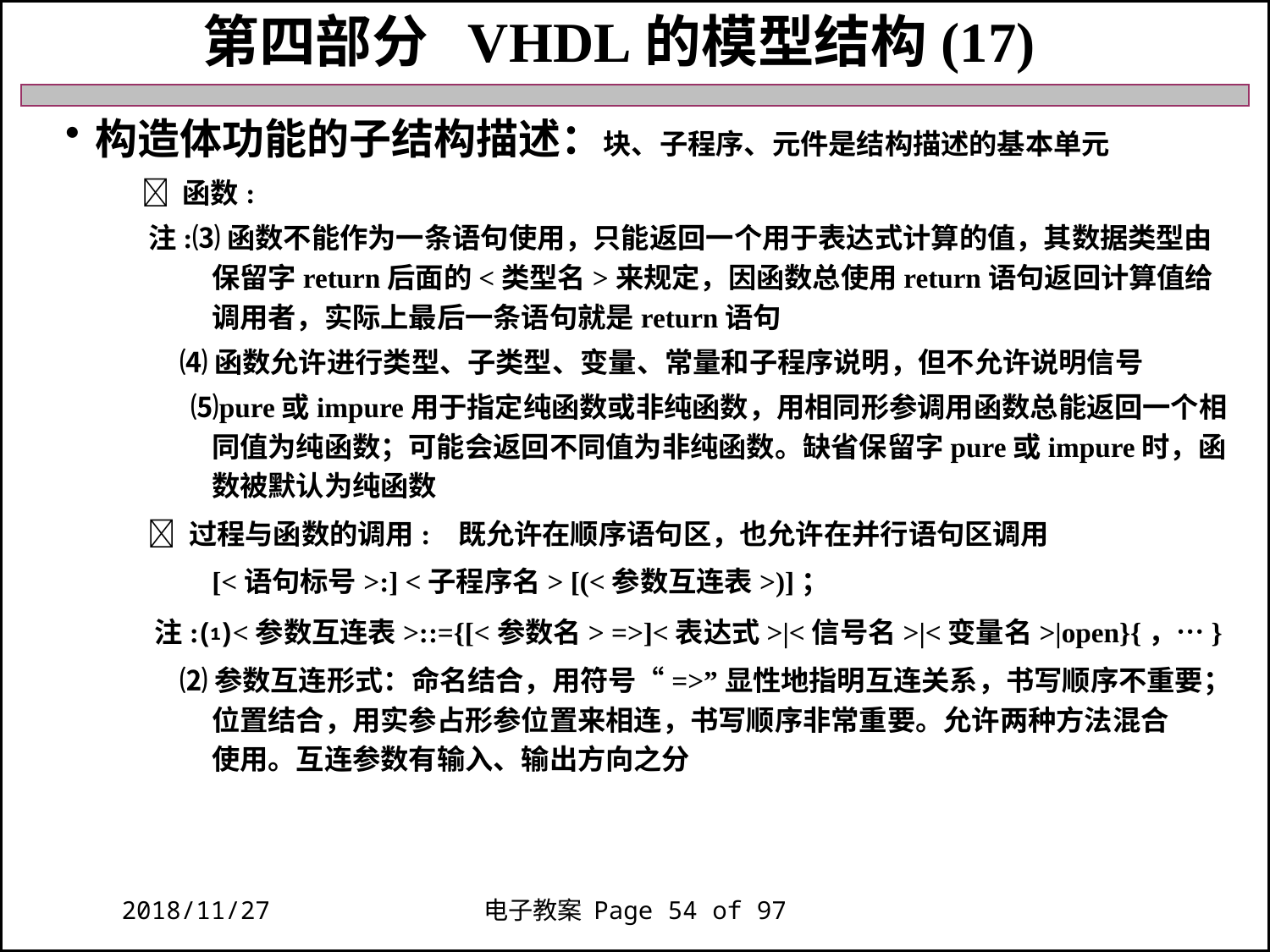

第四部分  VHDL的模型结构(17)

构造体功能的子结构描述：块、子程序、元件是结构描述的基本单元
            • 函数:
            注:⑶函数不能作为一条语句使用，只能返回一个用于表达式计算的值，其数据类型由
                      保留字return后面的<类型名>来规定，因函数总使用return语句返回计算值给
                      调用者，实际上最后一条语句就是return语句
                  ⑷函数允许进行类型、子类型、变量、常量和子程序说明，但不允许说明信号
                  ⑸pure或impure用于指定纯函数或非纯函数，用相同形参调用函数总能返回一个相
                      同值为纯函数；可能会返回不同值为非纯函数。缺省保留字pure或impure时，函
                      数被默认为纯函数
             • 过程与函数的调用:   既允许在顺序语句区，也允许在并行语句区调用
                     [<语句标号>:] <子程序名> [(<参数互连表>)]；
             注:⑴<参数互连表>::={[<参数名> =>]<表达式>|<信号名>|<变量名>|open}{，…}
                  ⑵参数互连形式：命名结合，用符号“=>”显性地指明互连关系，书写顺序不重要；
                      位置结合，用实参占形参位置来相连，书写顺序非常重要。允许两种方法混合
                      使用。互连参数有输入、输出方向之分

2018/11/27
电子教案 Page 54 of 97